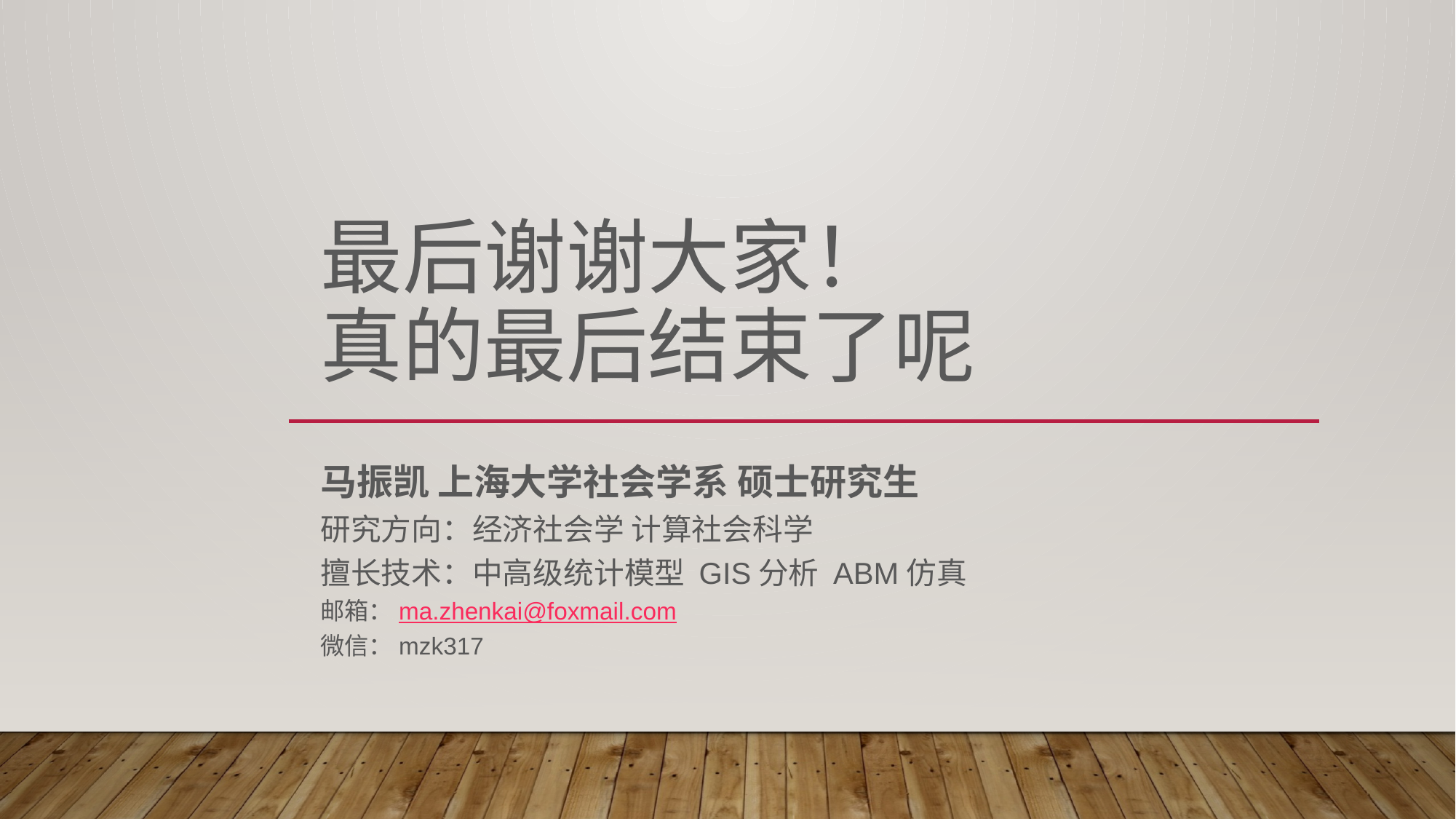

# 最后谢谢大家！ 真的最后结束了呢
马振凯 上海大学社会学系 硕士研究生
研究方向：经济社会学 计算社会科学
擅长技术：中高级统计模型 GIS分析 ABM仿真
邮箱：ma.zhenkai@foxmail.com
微信：mzk317